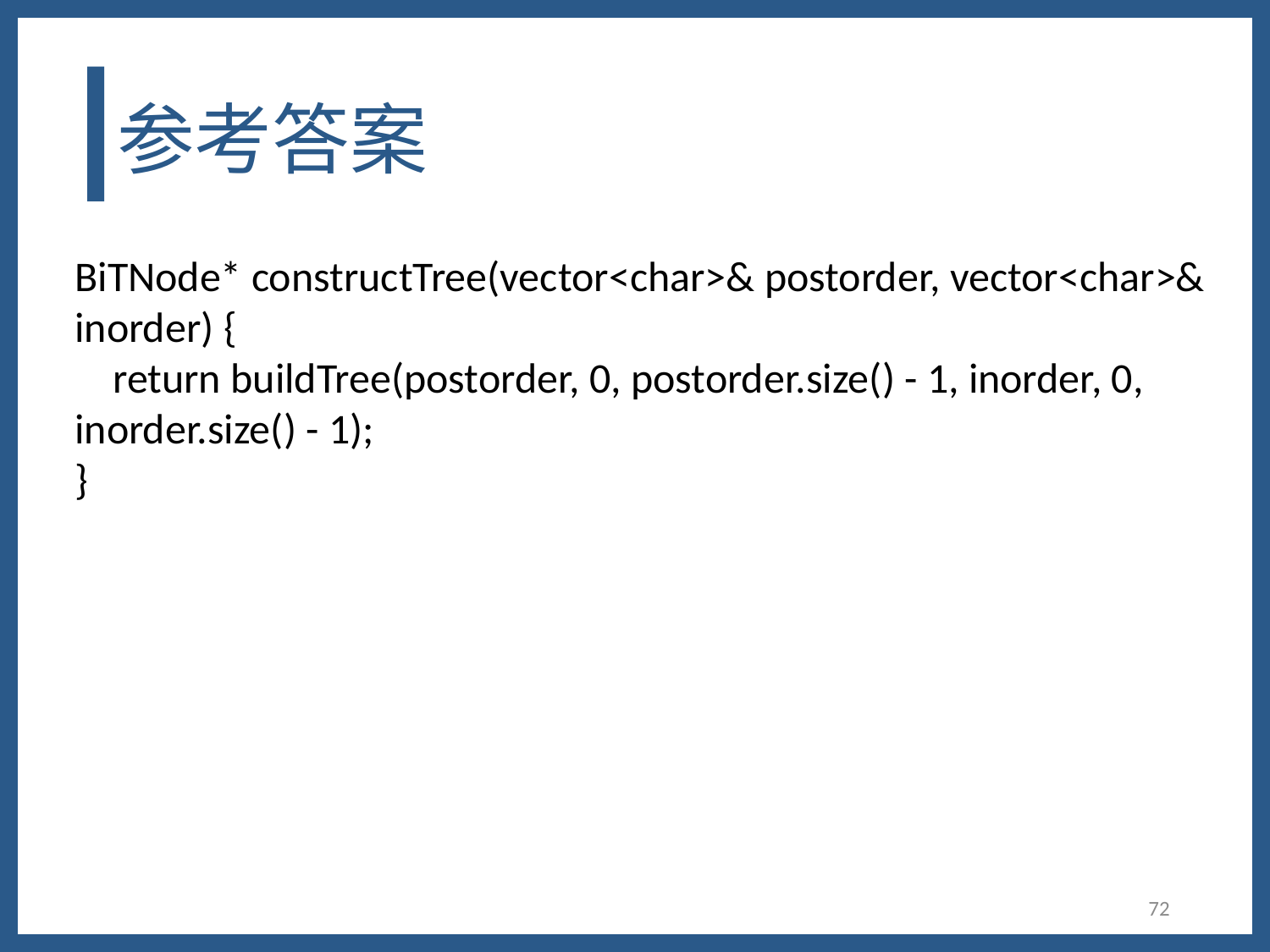

# 参考答案
BiTNode* constructTree(vector<char>& postorder, vector<char>& inorder) {
    return buildTree(postorder, 0, postorder.size() - 1, inorder, 0, inorder.size() - 1);
}
72